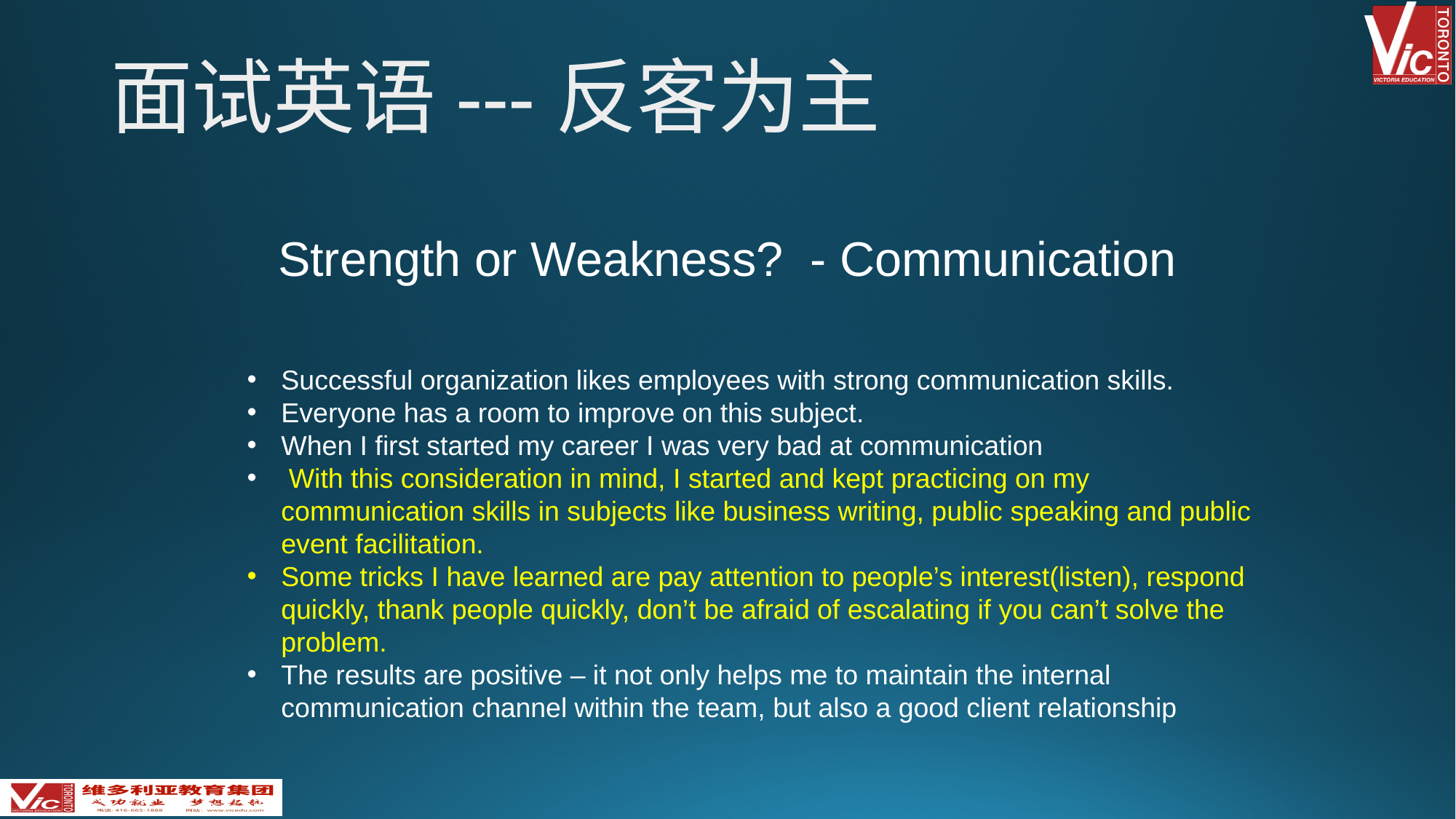

面试英语---反客为主
Strength or Weakness?  - Communication
Successful organization likes employees with strong communication skills.
Everyone has a room to improve on this subject.
When I first started my career I was very bad at communication
 With this consideration in mind, I started and kept practicing on my communication skills in subjects like business writing, public speaking and public event facilitation.
Some tricks I have learned are pay attention to people’s interest(listen), respond quickly, thank people quickly, don’t be afraid of escalating if you can’t solve the problem.
The results are positive – it not only helps me to maintain the internal communication channel within the team, but also a good client relationship